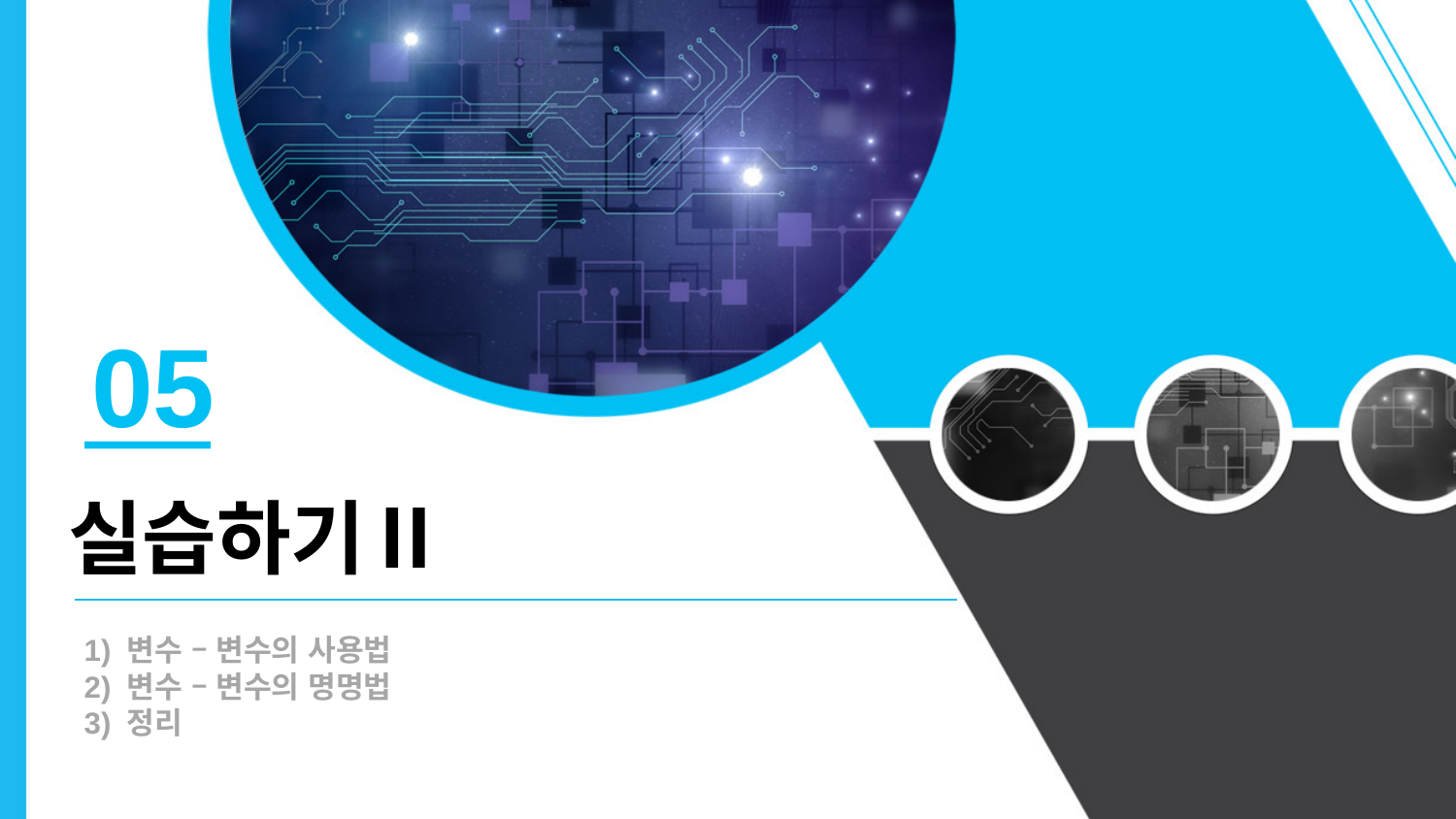

05

실습하기Ⅱ
1) 변수 – 변수의 사용법
2) 변수 – 변수의 명명법
3) 정리